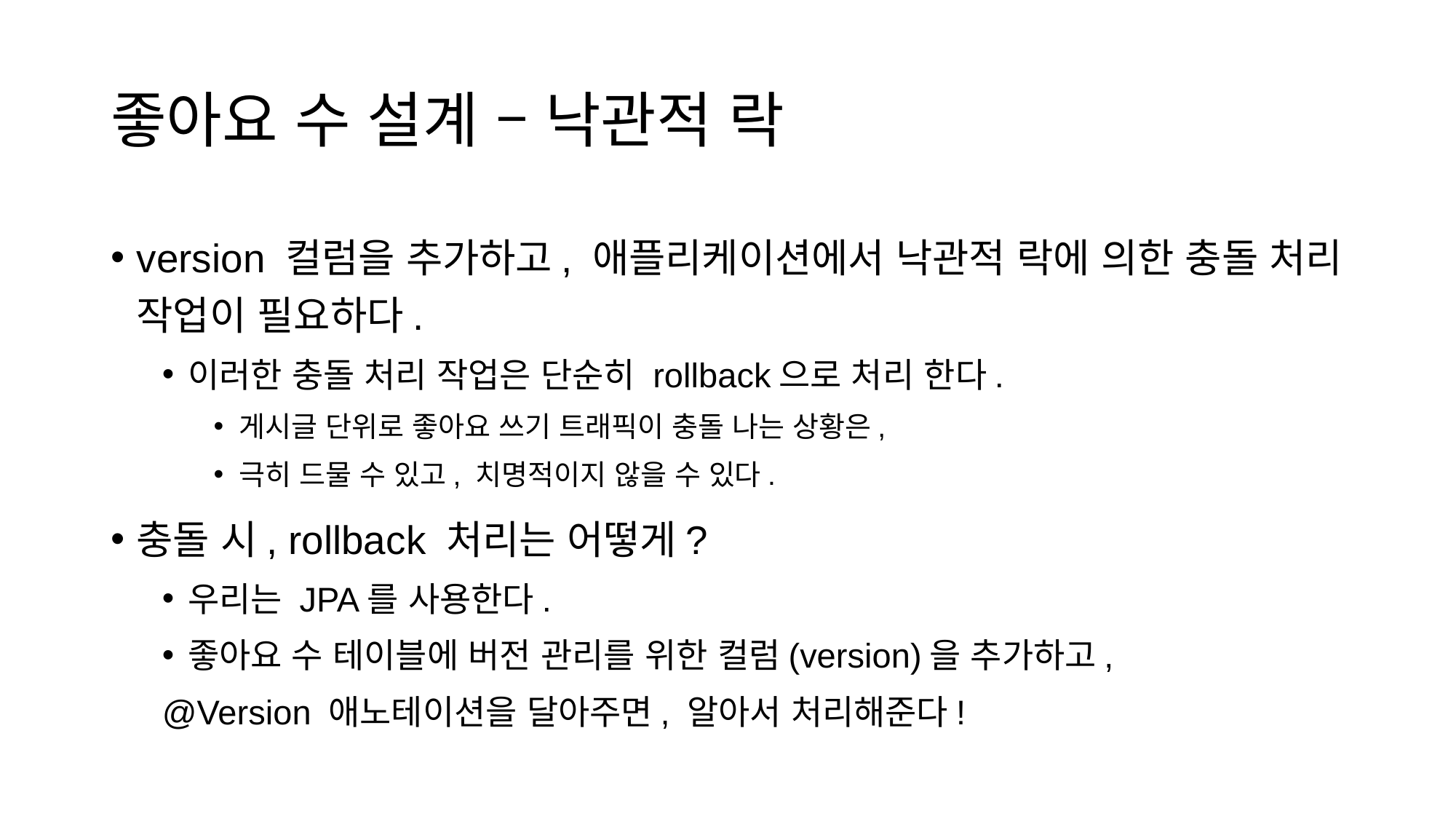

# 좋아요 수 설계 – 낙관적 락
version 컬럼을 추가하고, 애플리케이션에서 낙관적 락에 의한 충돌 처리 작업이 필요하다.
이러한 충돌 처리 작업은 단순히 rollback으로 처리 한다.
게시글 단위로 좋아요 쓰기 트래픽이 충돌 나는 상황은,
극히 드물 수 있고, 치명적이지 않을 수 있다.
충돌 시, rollback 처리는 어떻게?
우리는 JPA를 사용한다.
좋아요 수 테이블에 버전 관리를 위한 컬럼(version)을 추가하고,
	@Version 애노테이션을 달아주면, 알아서 처리해준다!